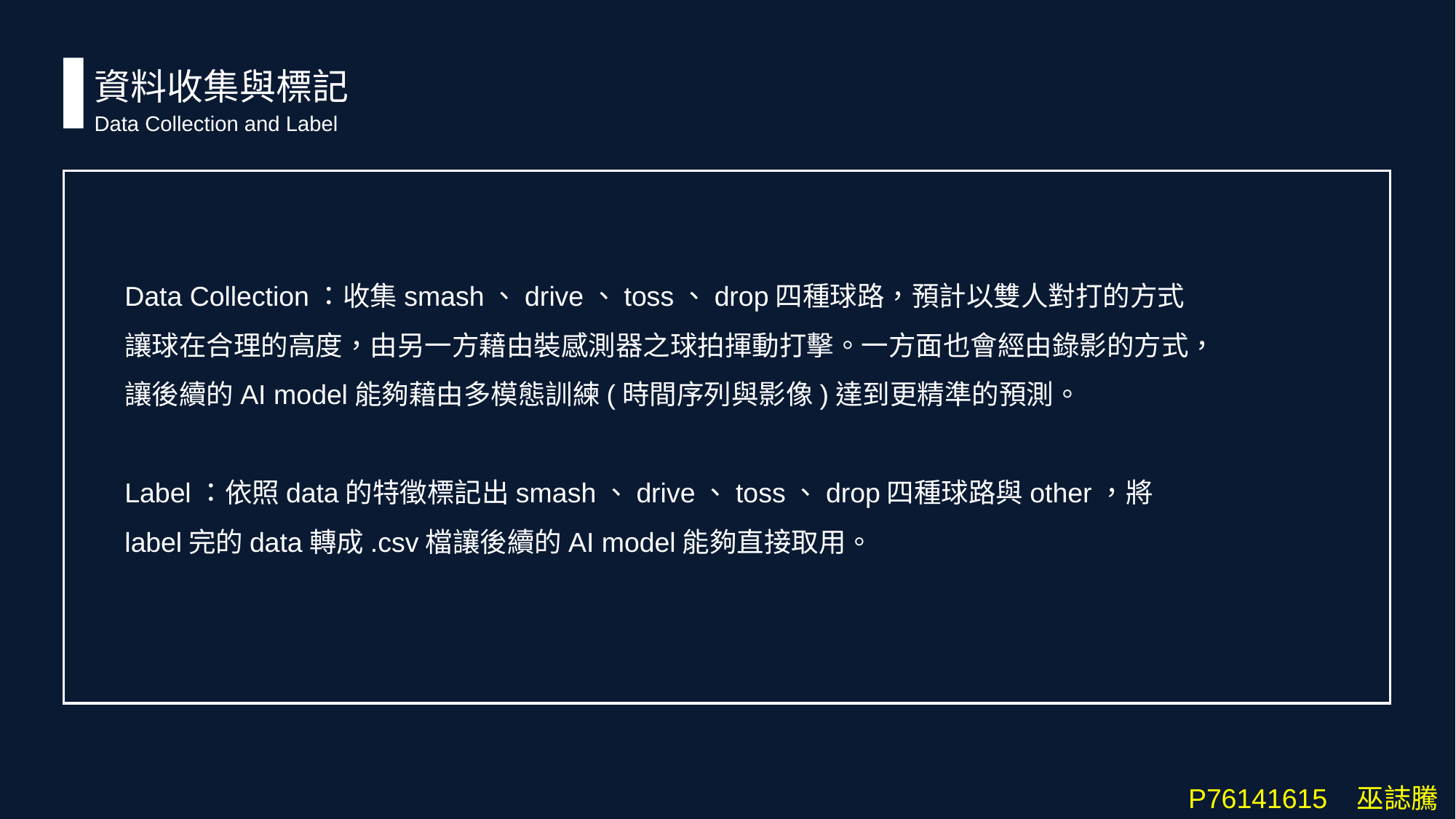

資料收集與標記
Data Collection and Label

Data Collection：收集smash、drive、toss、drop四種球路，預計以雙人對打的方式讓球在合理的高度，由另一方藉由裝感測器之球拍揮動打擊。一方面也會經由錄影的方式，讓後續的AI model能夠藉由多模態訓練(時間序列與影像)達到更精準的預測。

Label：依照data的特徵標記出smash、drive、toss、drop四種球路與other，將label完的data轉成.csv檔讓後續的AI model能夠直接取用。
P76141615   巫誌騰